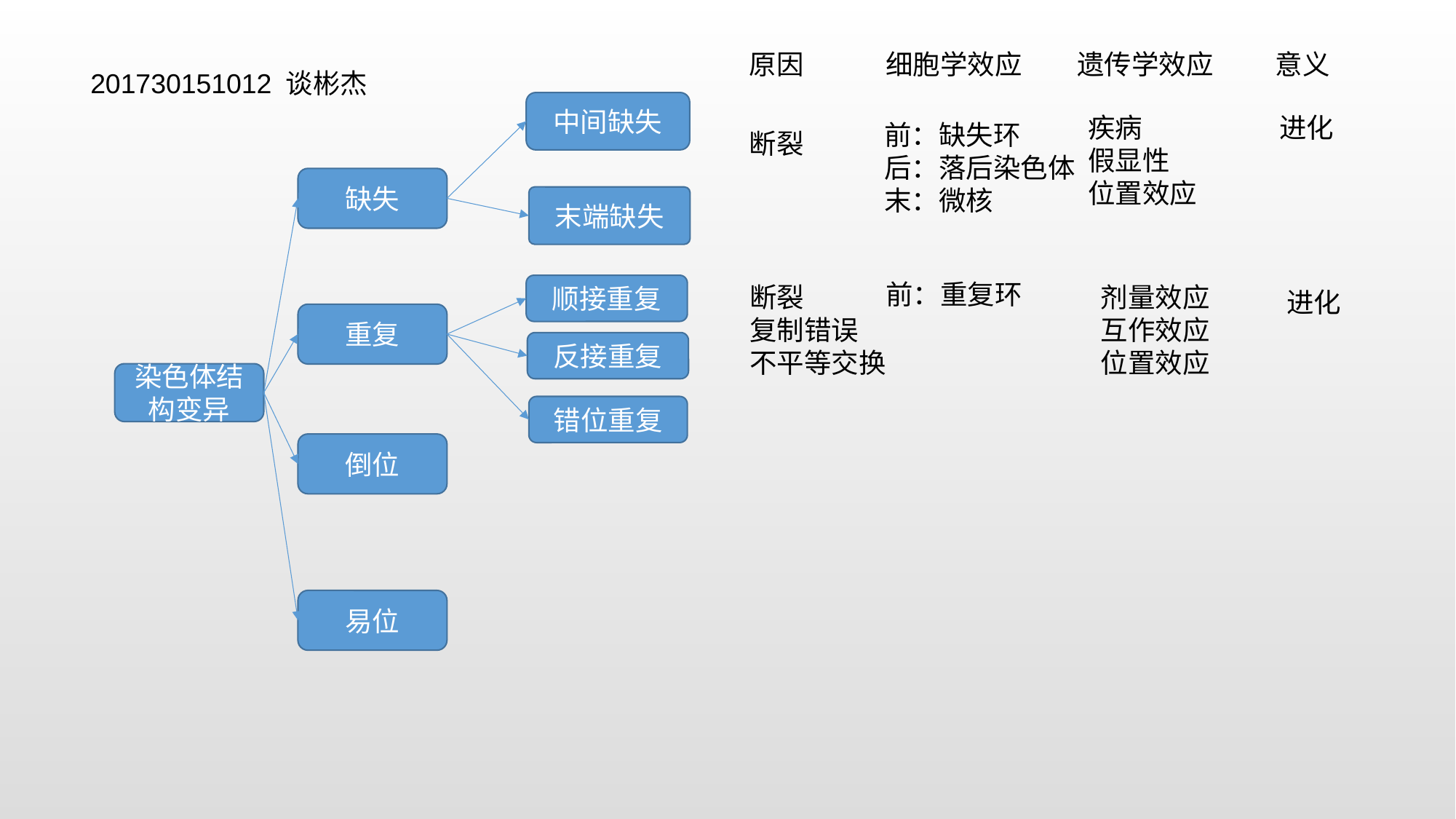

原因
细胞学效应
遗传学效应
意义
201730151012 谈彬杰
中间缺失
疾病
假显性
位置效应
进化
前：缺失环
后：落后染色体
末：微核
断裂
缺失
末端缺失
前：重复环
顺接重复
断裂
复制错误
不平等交换
剂量效应
互作效应
位置效应
进化
重复
反接重复
染色体结构变异
错位重复
倒位
易位